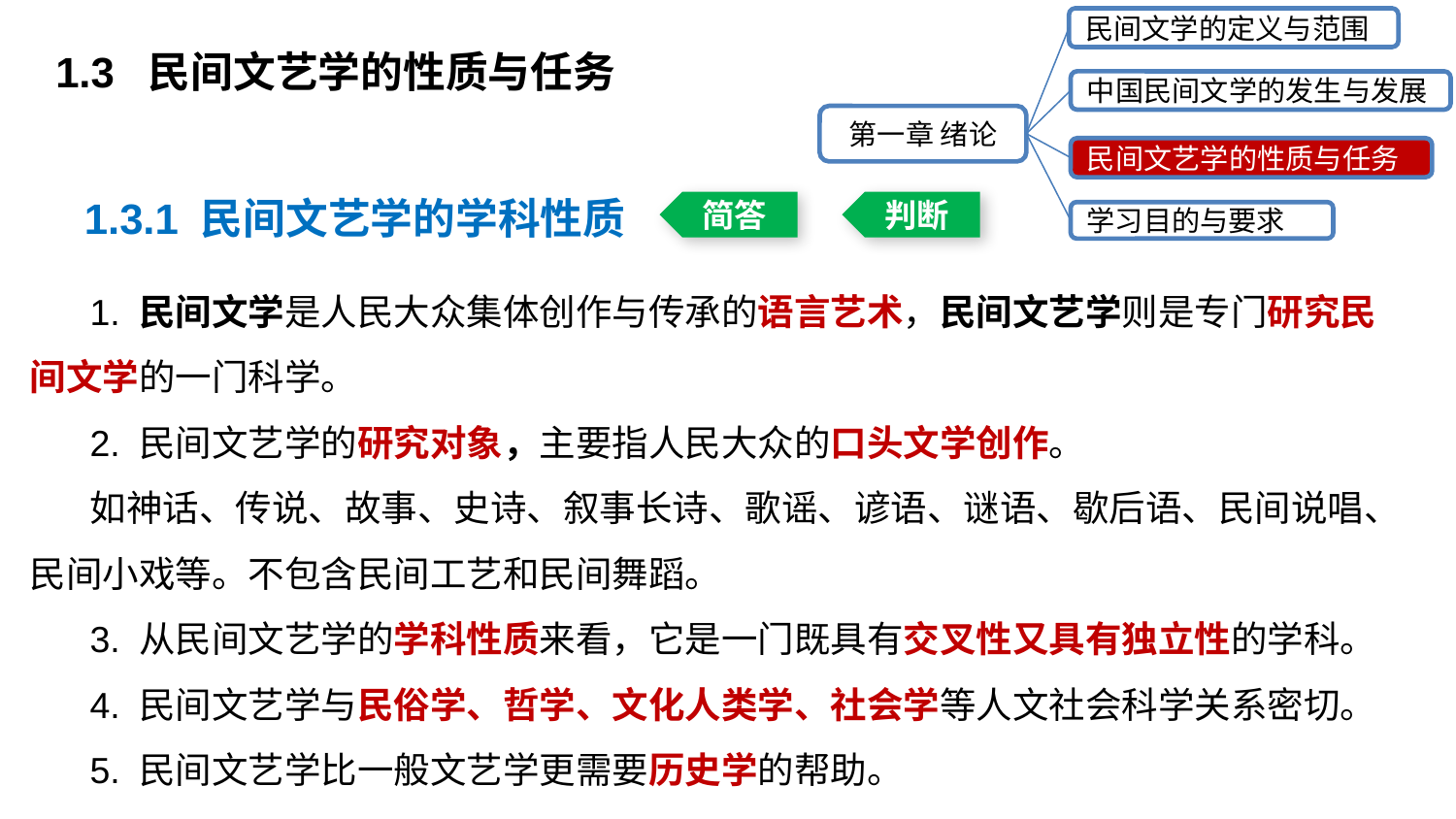

民间文学的定义与范围
中国民间文学的发生与发展
第一章 绪论
民间文艺学的性质与任务
学习目的与要求
1.3  民间文艺学的性质与任务
1.3.1 民间文艺学的学科性质
简答
判断
1. 民间文学是人民大众集体创作与传承的语言艺术，民间文艺学则是专门研究民间文学的一门科学。
2. 民间文艺学的研究对象，主要指人民大众的口头文学创作。
如神话、传说、故事、史诗、叙事长诗、歌谣、谚语、谜语、歇后语、民间说唱、民间小戏等。不包含民间工艺和民间舞蹈。
3. 从民间文艺学的学科性质来看，它是一门既具有交叉性又具有独立性的学科。
4. 民间文艺学与民俗学、哲学、文化人类学、社会学等人文社会科学关系密切。
5. 民间文艺学比一般文艺学更需要历史学的帮助。